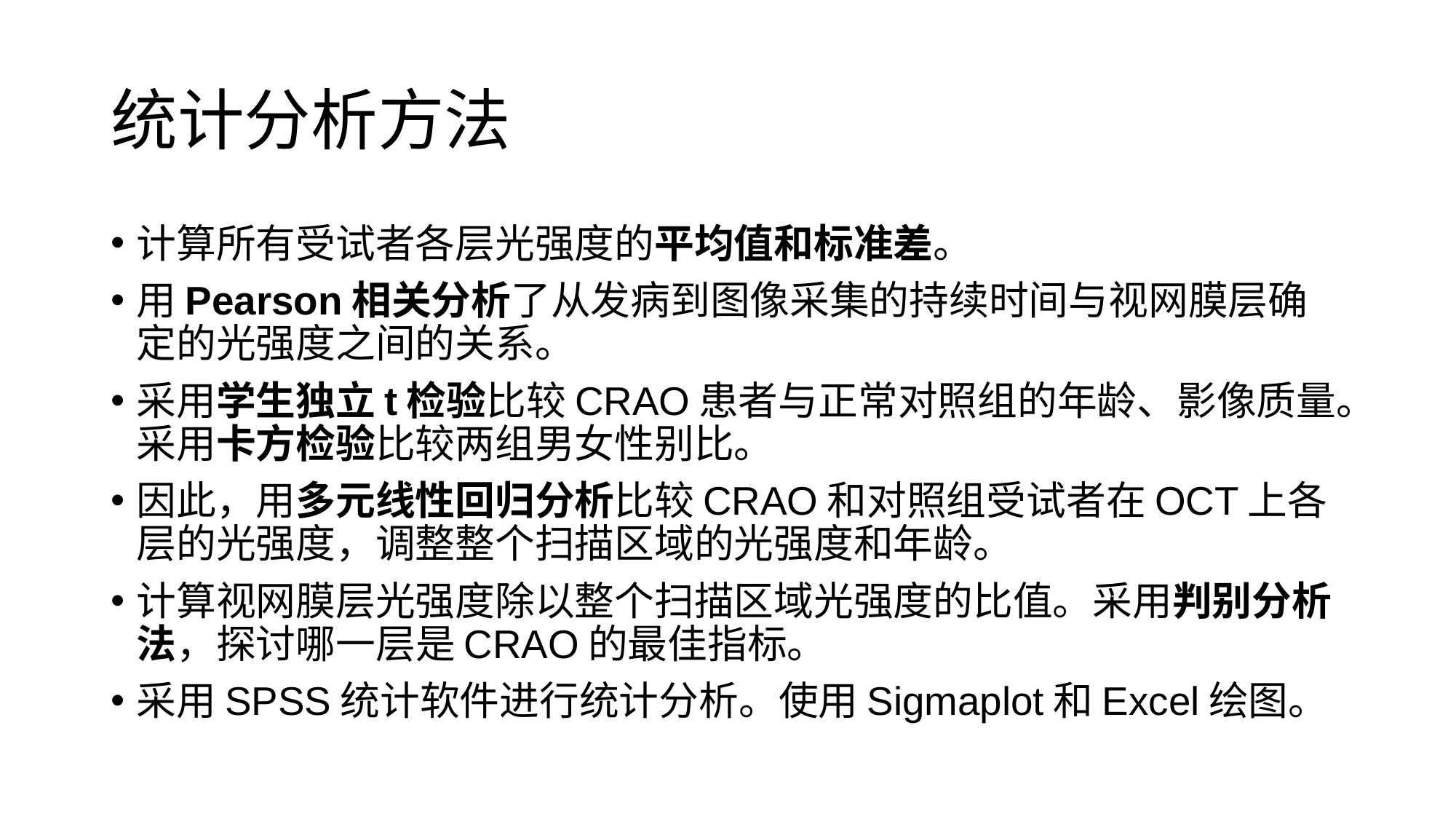

# 统计分析方法
计算所有受试者各层光强度的平均值和标准差。
用Pearson相关分析了从发病到图像采集的持续时间与视网膜层确定的光强度之间的关系。
采用学生独立t检验比较CRAO患者与正常对照组的年龄、影像质量。采用卡方检验比较两组男女性别比。
因此，用多元线性回归分析比较CRAO和对照组受试者在OCT上各层的光强度，调整整个扫描区域的光强度和年龄。
计算视网膜层光强度除以整个扫描区域光强度的比值。采用判别分析法，探讨哪一层是CRAO的最佳指标。
采用SPSS统计软件进行统计分析。使用Sigmaplot和Excel绘图。